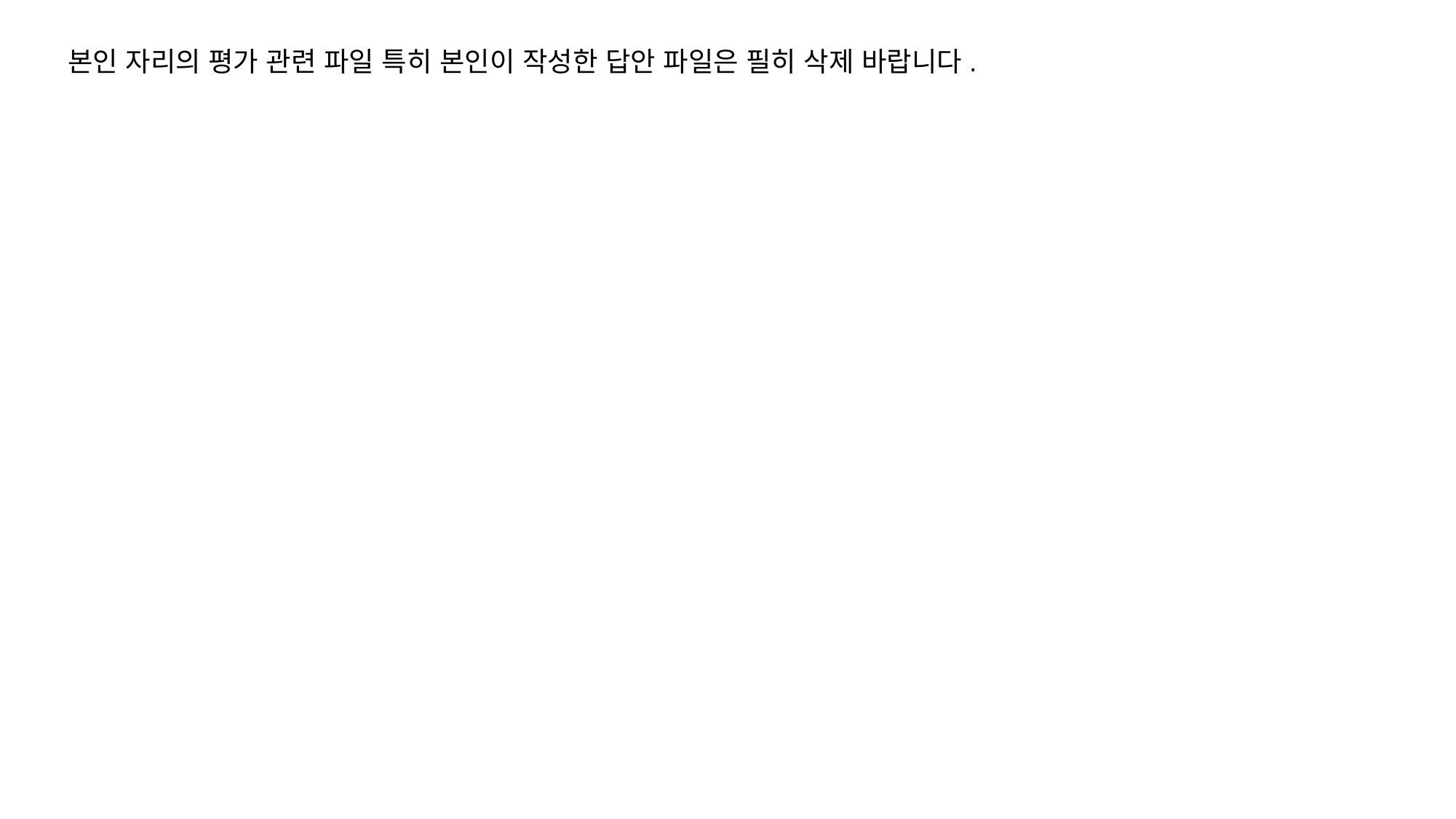

본인 자리의 평가 관련 파일 특히 본인이 작성한 답안 파일은 필히 삭제 바랍니다.